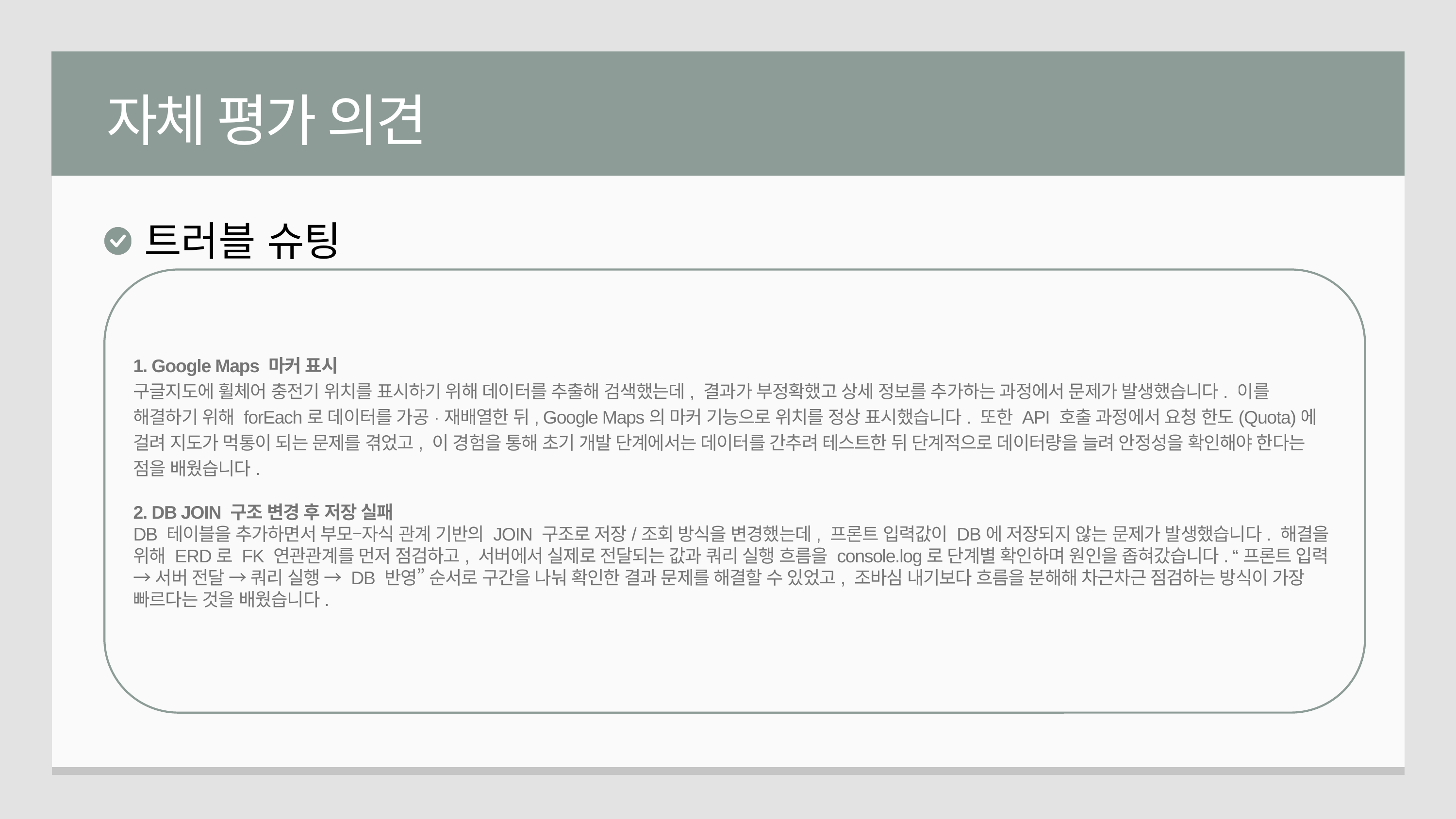

자체 평가 의견
트러블 슈팅

1. Google Maps 마커 표시
구글지도에 휠체어 충전기 위치를 표시하기 위해 데이터를 추출해 검색했는데, 결과가 부정확했고 상세 정보를 추가하는 과정에서 문제가 발생했습니다. 이를 해결하기 위해 forEach로 데이터를 가공·재배열한 뒤, Google Maps의 마커 기능으로 위치를 정상 표시했습니다. 또한 API 호출 과정에서 요청 한도(Quota)에 걸려 지도가 먹통이 되는 문제를 겪었고, 이 경험을 통해 초기 개발 단계에서는 데이터를 간추려 테스트한 뒤 단계적으로 데이터량을 늘려 안정성을 확인해야 한다는 점을 배웠습니다.

2. DB JOIN 구조 변경 후 저장 실패
DB 테이블을 추가하면서 부모–자식 관계 기반의 JOIN 구조로 저장/조회 방식을 변경했는데, 프론트 입력값이 DB에 저장되지 않는 문제가 발생했습니다. 해결을 위해 ERD로 FK 연관관계를 먼저 점검하고, 서버에서 실제로 전달되는 값과 쿼리 실행 흐름을 console.log로 단계별 확인하며 원인을 좁혀갔습니다. “프론트 입력 → 서버 전달 → 쿼리 실행 → DB 반영” 순서로 구간을 나눠 확인한 결과 문제를 해결할 수 있었고, 조바심 내기보다 흐름을 분해해 차근차근 점검하는 방식이 가장 빠르다는 것을 배웠습니다.